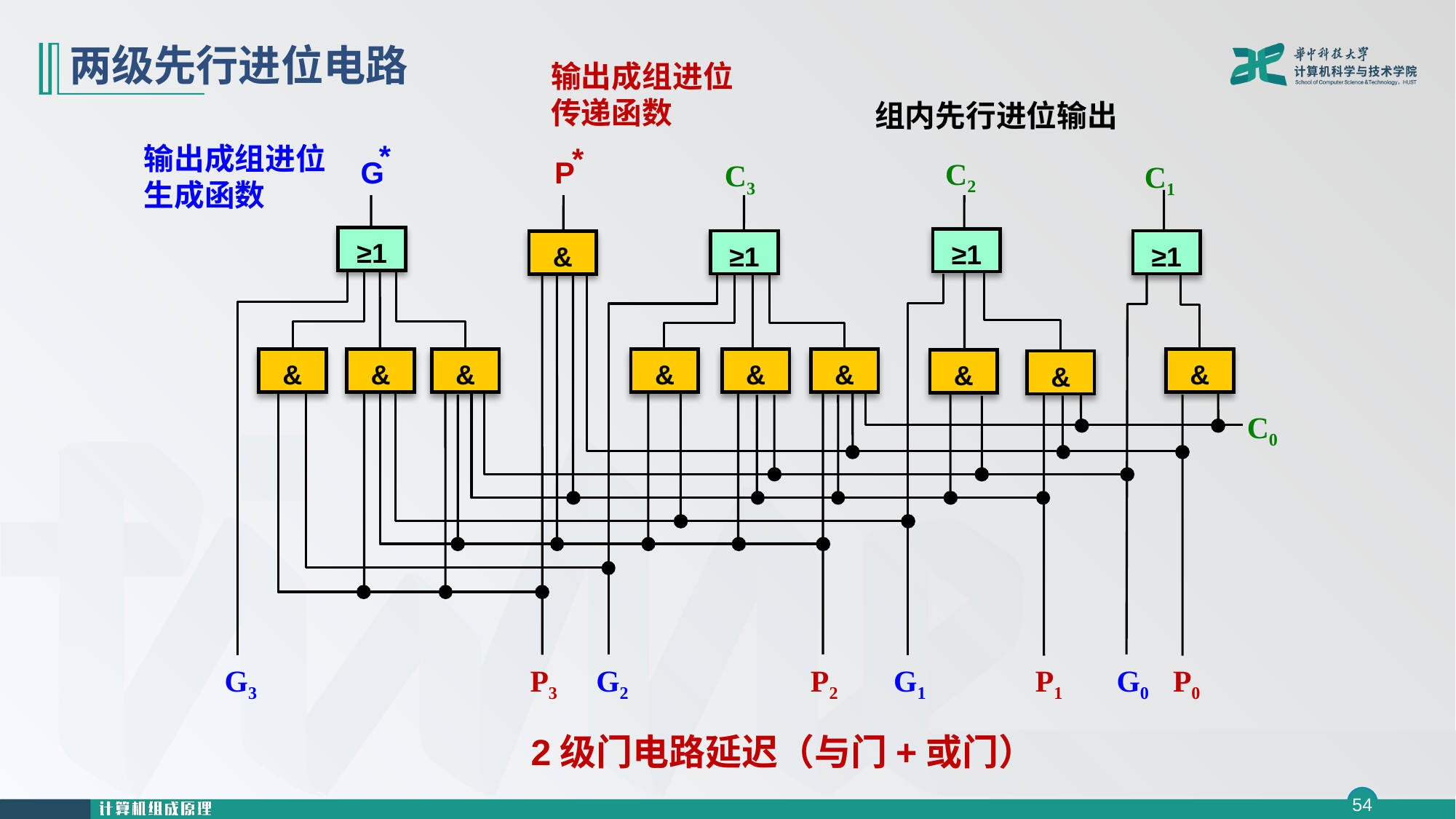

# 两级先行进位电路
输出成组进位
传递函数
组内先行进位输出
*
*
输出成组进位生成函数

G

P

C2

C3

C1

≥1
≥1
≥1
≥1
&

&
&
&
&
&
&
&
&
&

C0

G3

P3
G2

P2

G1

P1

G0

P0
2级门电路延迟（与门+或门）